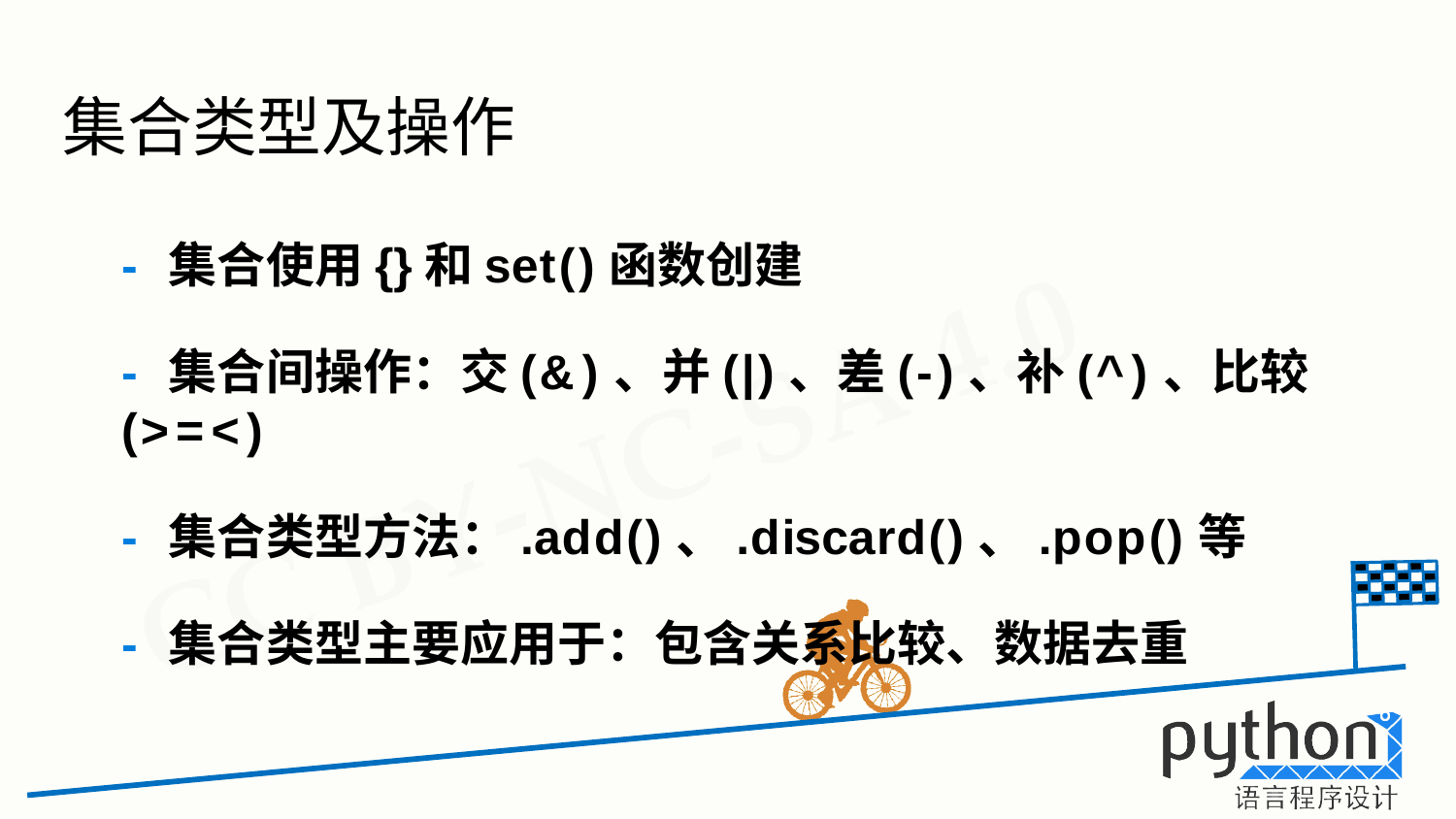

# 集合类型及操作
- 集合使用{}和set()函数创建

- 集合间操作：交(&)、并(|)、差(-)、补(^)、比较(>=<)

- 集合类型方法：.add()、.discard()、.pop()等

- 集合类型主要应用于：包含关系比较、数据去重